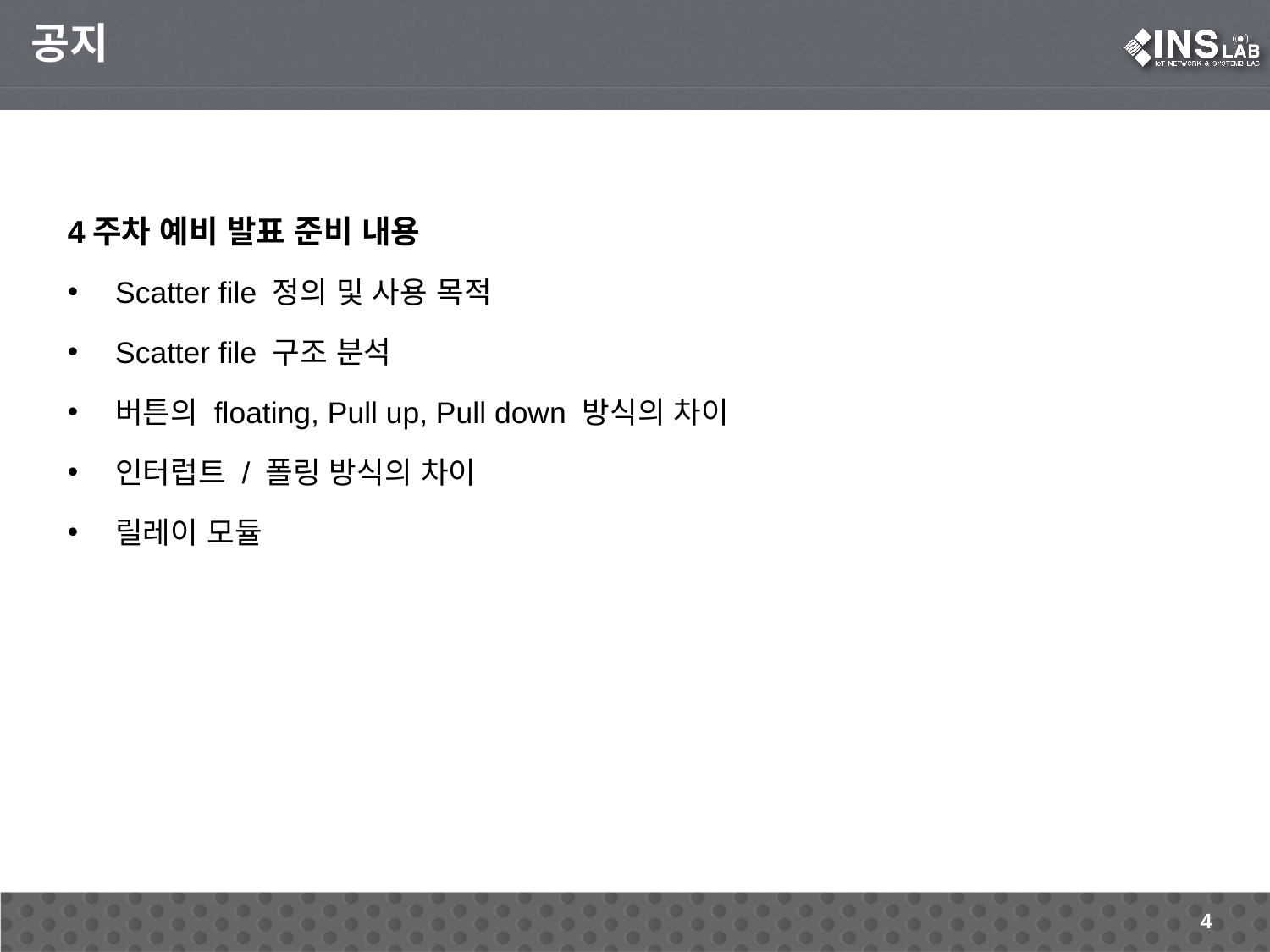

공지
4주차 예비 발표 준비 내용
Scatter file 정의 및 사용 목적
Scatter file 구조 분석
버튼의 floating, Pull up, Pull down 방식의 차이
인터럽트 / 폴링 방식의 차이
릴레이 모듈
4